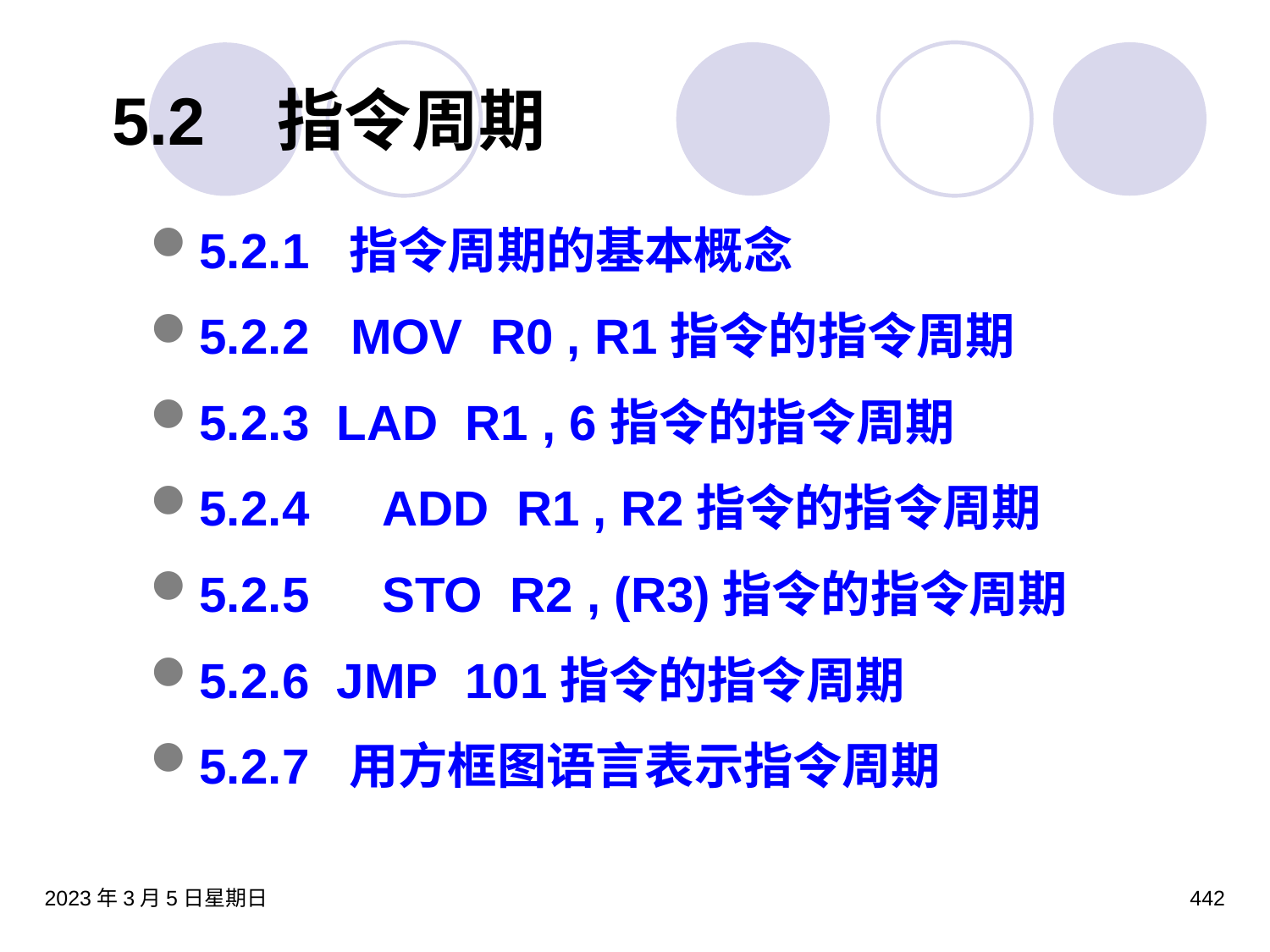

# 5.2   指令周期
5.2.1  指令周期的基本概念
5.2.2   MOV  R0 , R1指令的指令周期
5.2.3  LAD  R1 , 6指令的指令周期
5.2.4　ADD  R1 , R2指令的指令周期
5.2.5　STO  R2 , (R3)指令的指令周期
5.2.6  JMP  101指令的指令周期
5.2.7  用方框图语言表示指令周期
2023年3月5日星期日
442